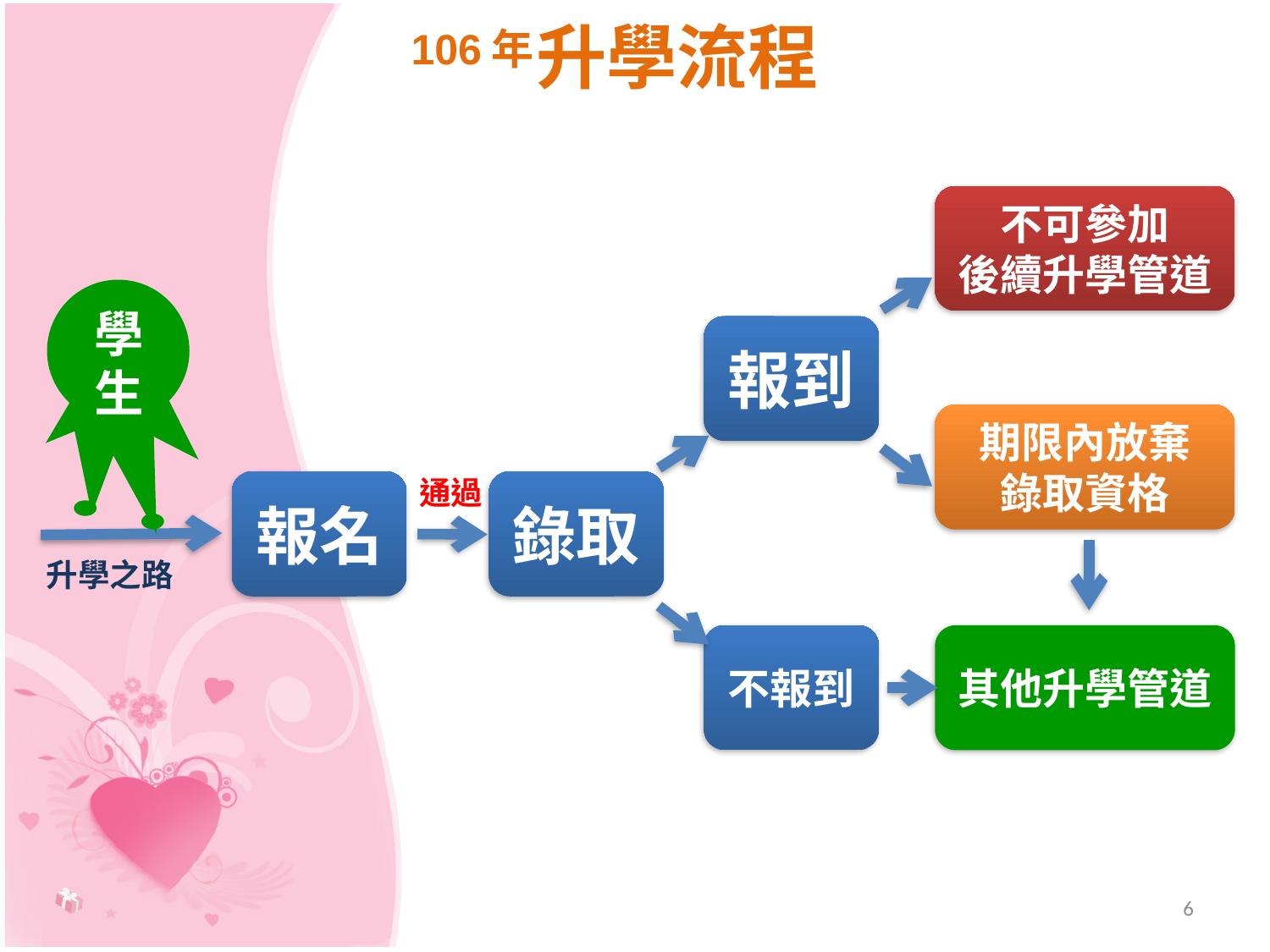

升學流程
106年
不可參加
後續升學管道

學生

報到
不報到
期限內放棄
錄取資格
通過
錄取
報名
升學之路
其他升學管道
6